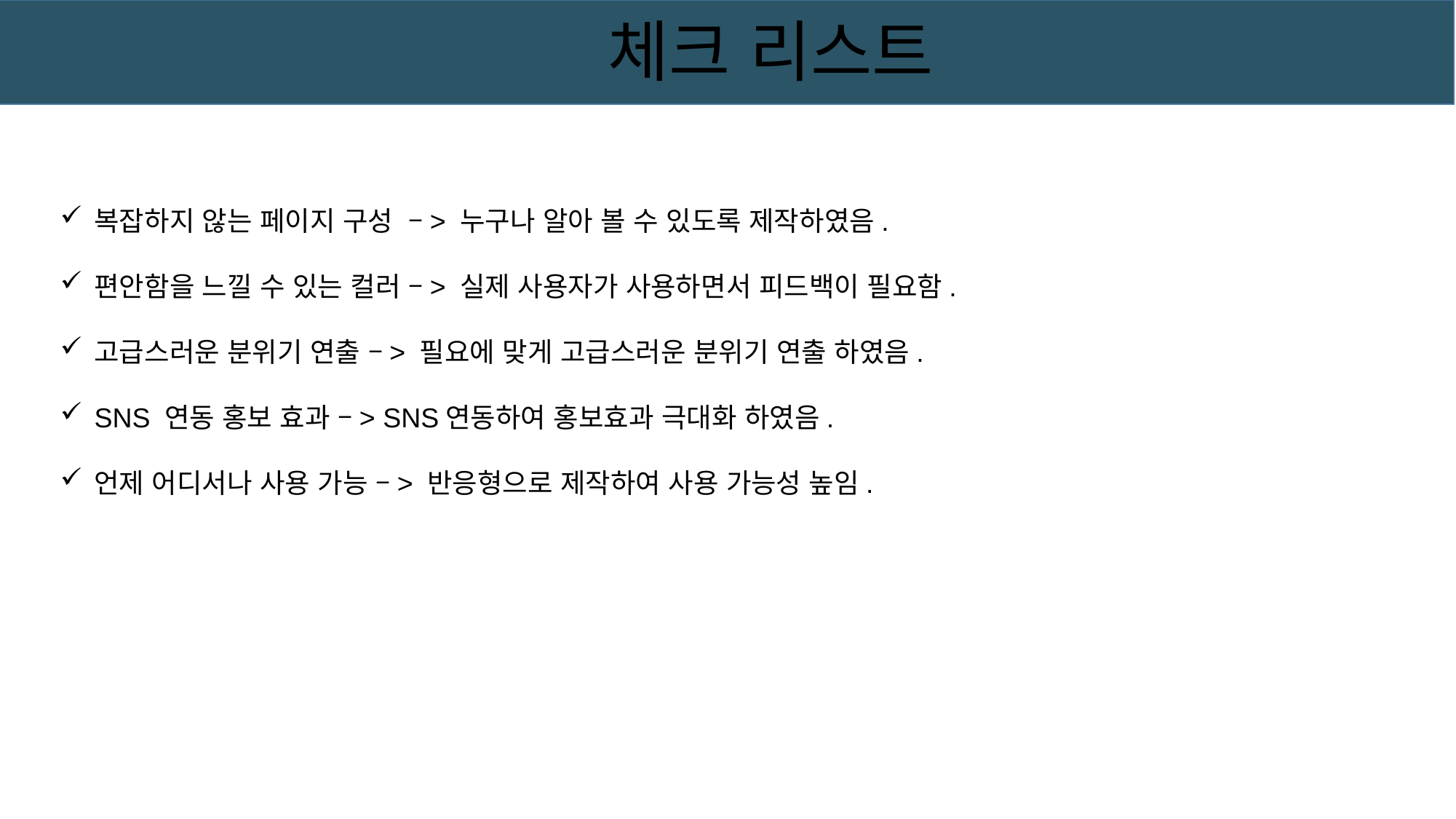

체크 리스트

복잡하지 않는 페이지 구성  –> 누구나 알아 볼 수 있도록 제작하였음.

편안함을 느낄 수 있는 컬러 –> 실제 사용자가 사용하면서 피드백이 필요함.

고급스러운 분위기 연출 –> 필요에 맞게 고급스러운 분위기 연출 하였음.

SNS 연동 홍보 효과 –> SNS연동하여 홍보효과 극대화 하였음.

언제 어디서나 사용 가능 –> 반응형으로 제작하여 사용 가능성 높임.